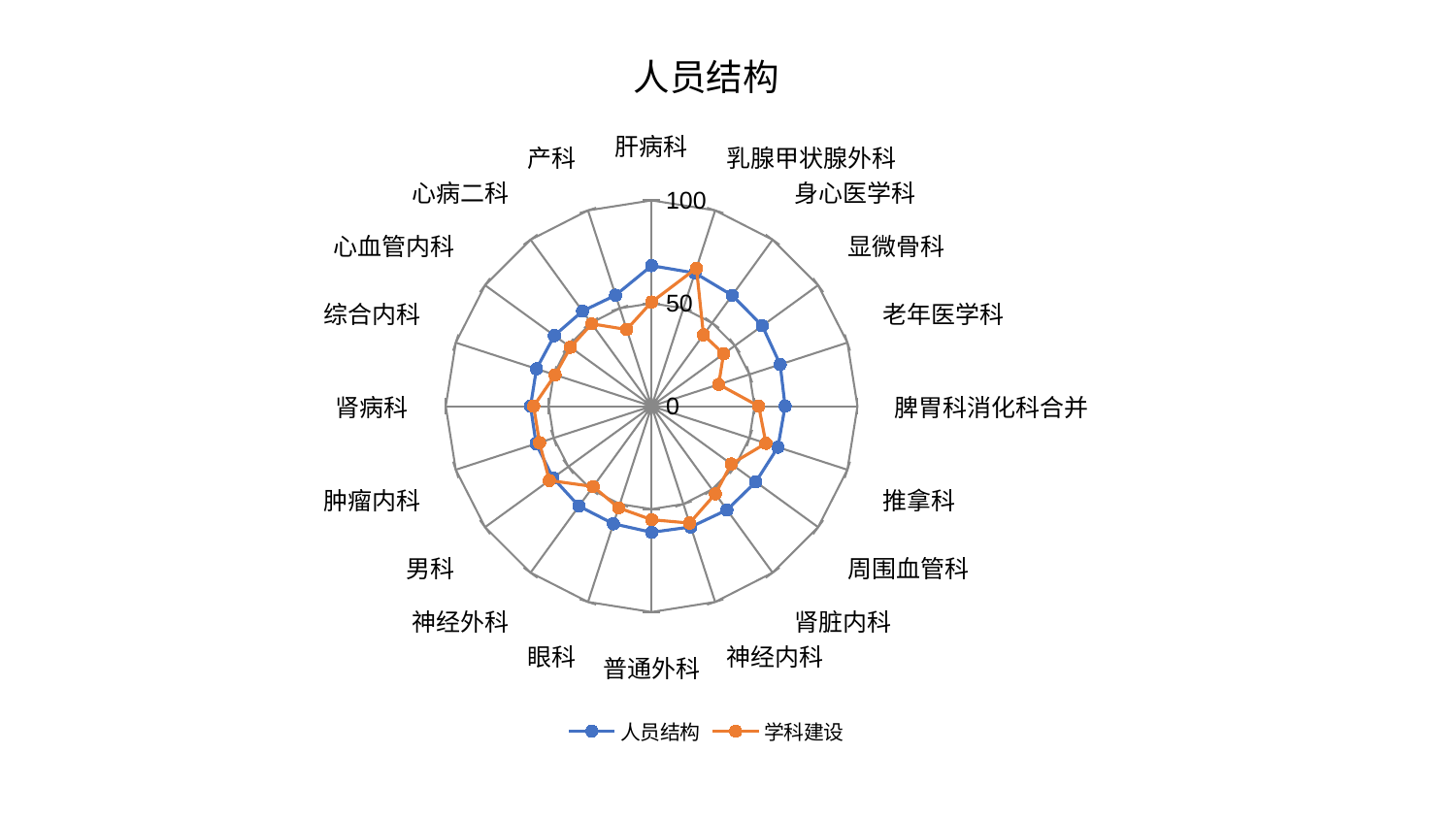

### Chart: 人员结构

| Category | 人员结构 | 学科建设 |
|---|---|---|
| 肝病科 | 68.28777996117587 | 50.62038099125303 |
| 乳腺甲状腺外科 | 68.02914870074027 | 70.49270753028563 |
| 身心医学科 | 66.59597493858105 | 42.82599274557842 |
| 显微骨科 | 66.46423626133927 | 43.252526263958835 |
| 老年医学科 | 65.67641960452869 | 34.27124829318669 |
| 脾胃科消化科合并 | 64.85604498308105 | 52.04413720525863 |
| 推拿科 | 64.51666841321128 | 58.42566568211225 |
| 周围血管科 | 62.57437778200078 | 47.82729440312343 |
| 肾脏内科 | 62.30425587381482 | 52.710991177983836 |
| 神经内科 | 61.690404209998796 | 59.721024564063164 |
| 普通外科 | 61.28833297071108 | 55.16812178232467 |
| 眼科 | 60.067879053155 | 51.94718517763085 |
| 神经外科 | 60.01570766946215 | 48.27346248459146 |
| 男科 | 59.242381120431865 | 61.41972375116549 |
| 肿瘤内科 | 59.009810156716185 | 57.25614918566214 |
| 肾病科 | 58.820850749152655 | 57.29938231221842 |
| 综合内科 | 58.79947939255929 | 49.29323671958719 |
| 心血管内科 | 58.36864180039279 | 48.71514484640387 |
| 心病二科 | 57.095205658650734 | 49.47921126725637 |
| 产科 | 56.69551048663366 | 39.191649950898075 |
19